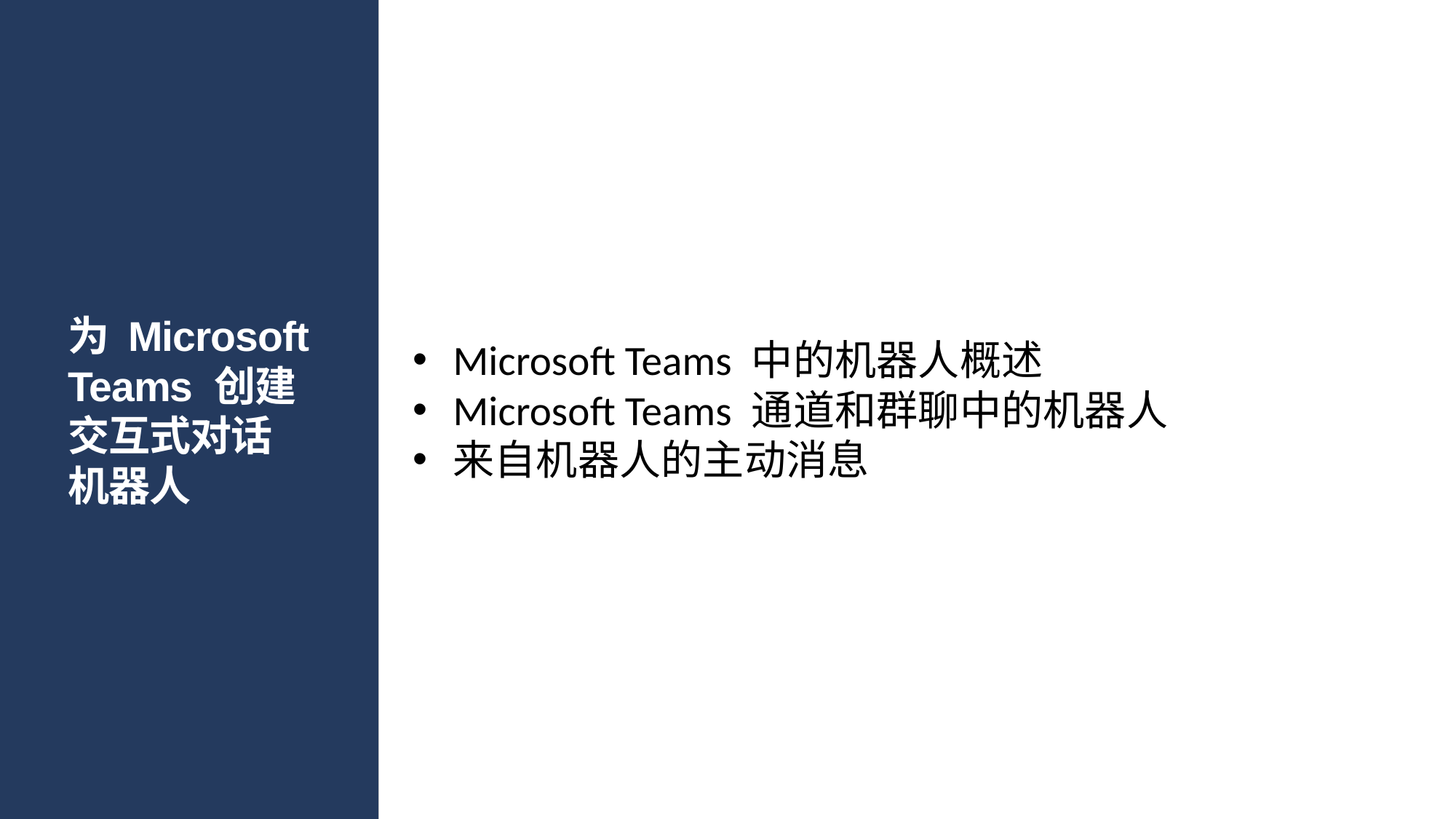

# 为 Microsoft Teams 创建交互式对话机器人
Microsoft Teams 中的机器人概述
Microsoft Teams 通道和群聊中的机器人
来自机器人的主动消息